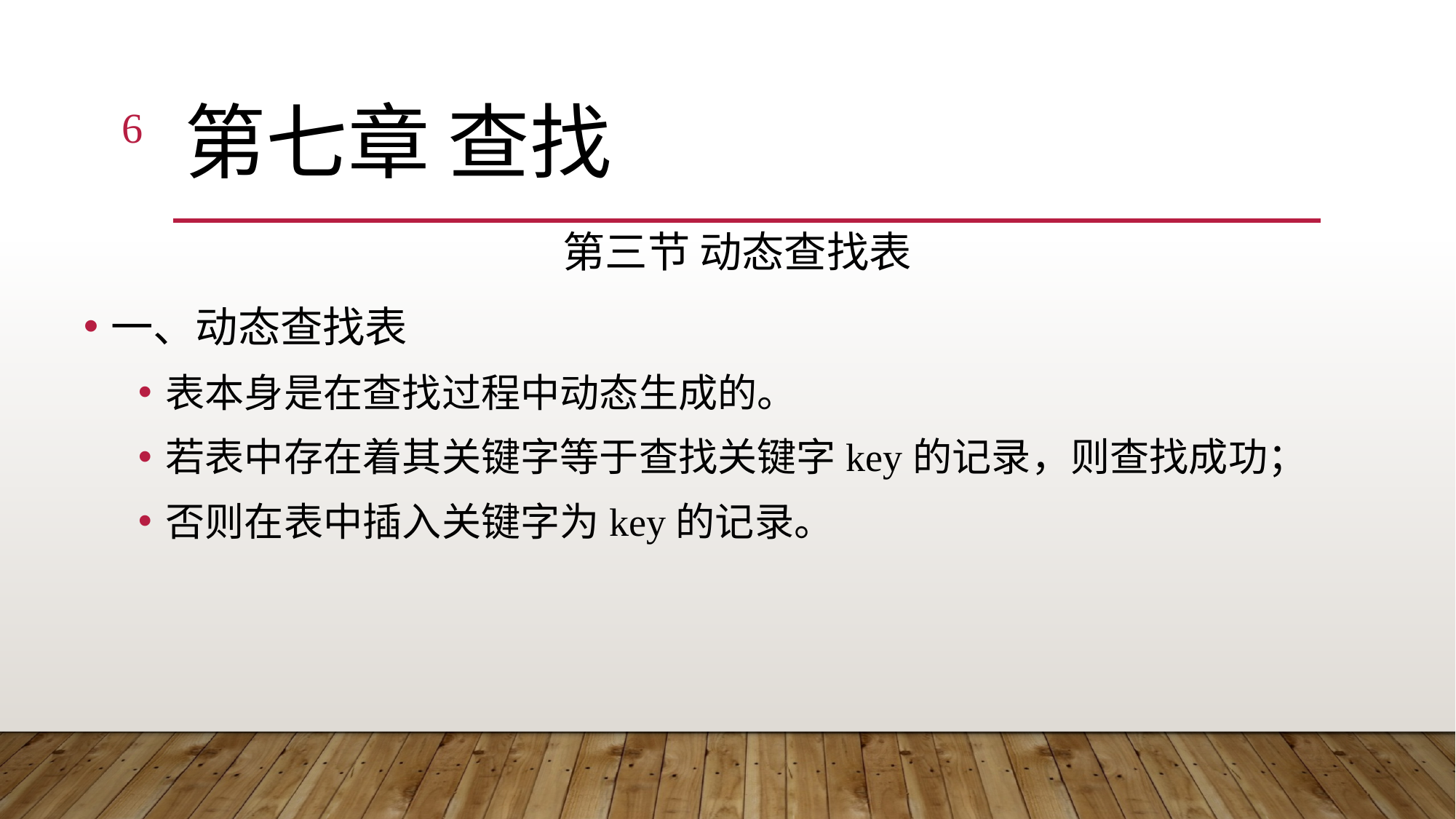

6
# 第七章 查找
第三节 动态查找表
一、动态查找表
表本身是在查找过程中动态生成的。
若表中存在着其关键字等于查找关键字key的记录，则查找成功；
否则在表中插入关键字为key的记录。